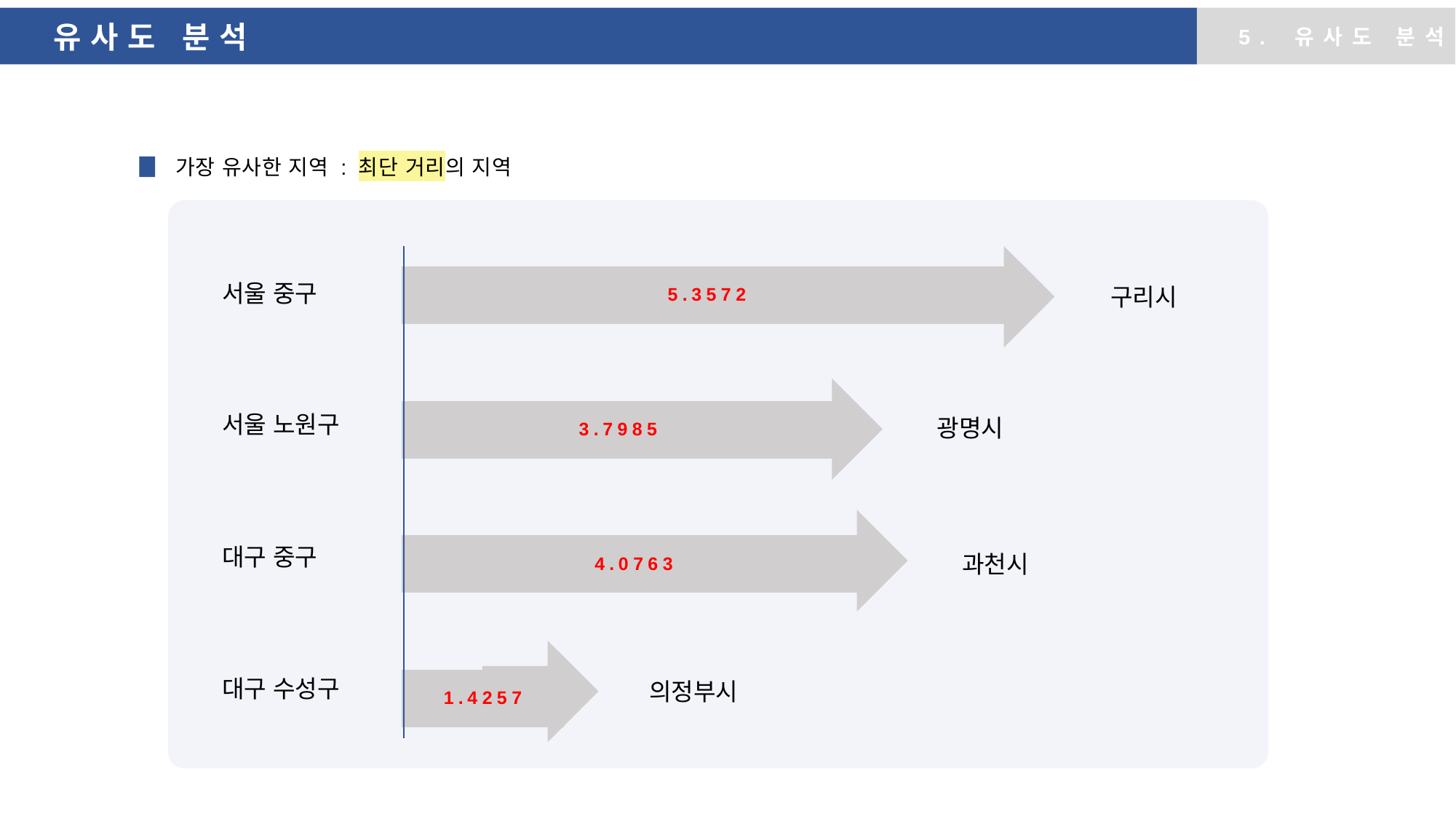

유사도 분석
5. 유사도 분석
가장 유사한 지역 : 최단 거리의 지역

### Chart

| Category | 계열 1 | 열1 | 열2 |
|---|---|---|---|
| 대구 수성구 | 1.4257 | None | None |
| 대구 중구 | 4.0763 | None | None |
| 서울 노원구 | 3.7985 | None | None |
| 서울 중구 | 5.3572 | None | None |

서울 중구
구리시

서울 노원구
광명시

대구 중구
과천시

대구 수성구
의정부시